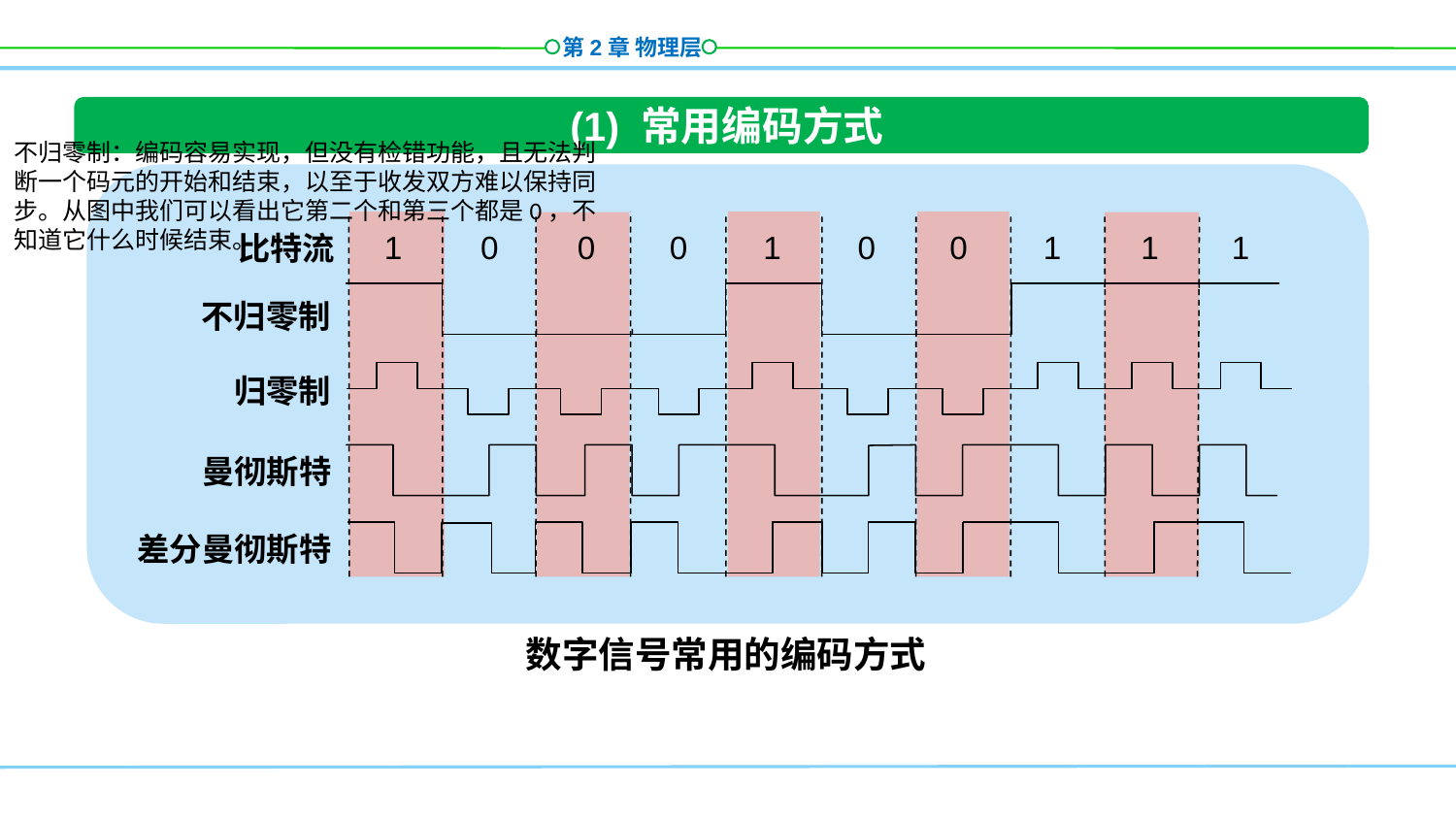

(1) 常用编码方式
不归零制：编码容易实现，但没有检错功能，且无法判断一个码元的开始和结束，以至于收发双方难以保持同步。从图中我们可以看出它第二个和第三个都是0，不知道它什么时候结束。

1
0
0
0
1
0
0
1
1
1
 比特流

    不归零制

    归零制
曼彻斯特

差分曼彻斯特

数字信号常用的编码方式